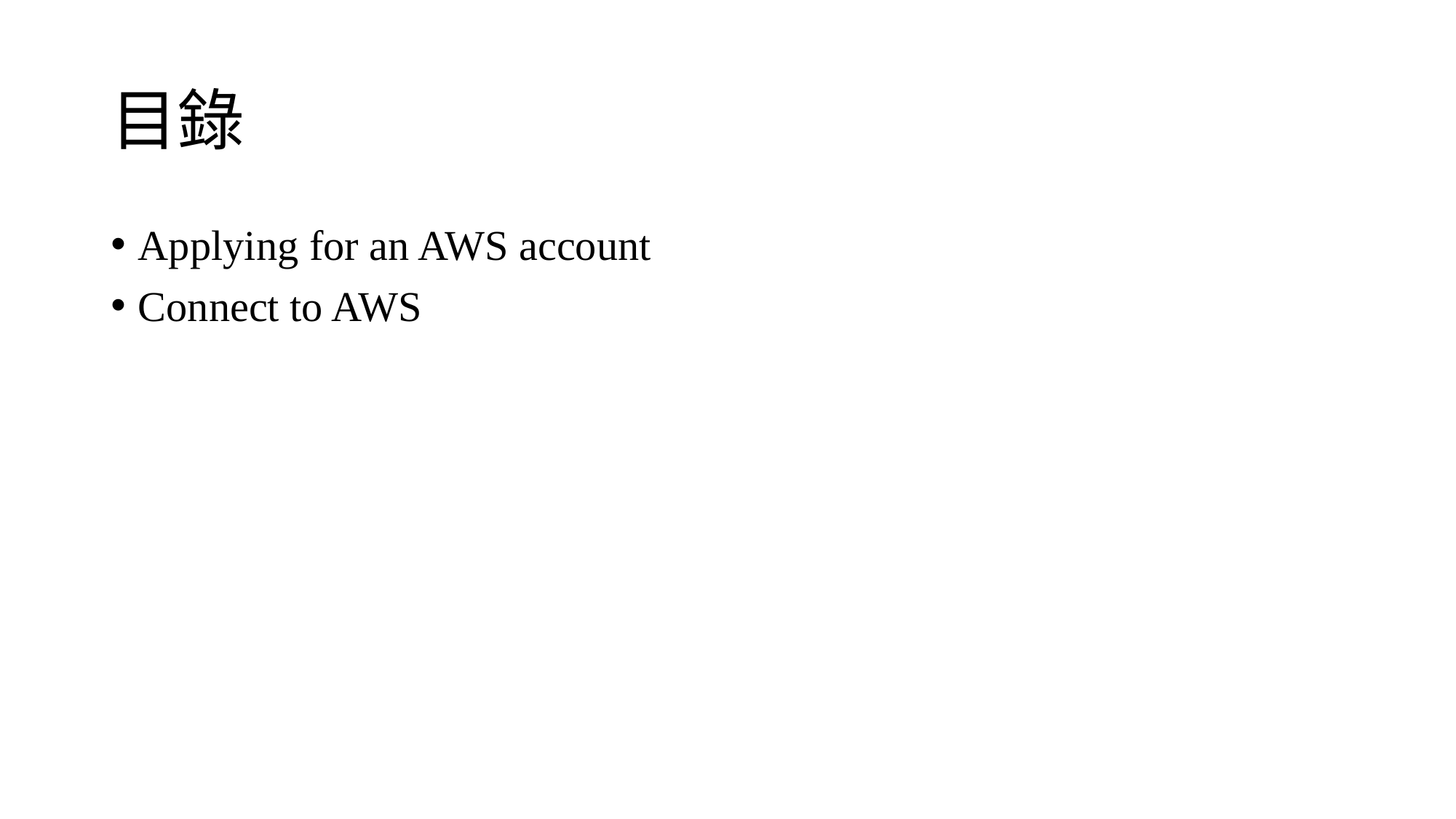

# 目錄
Applying for an AWS account
Connect to AWS